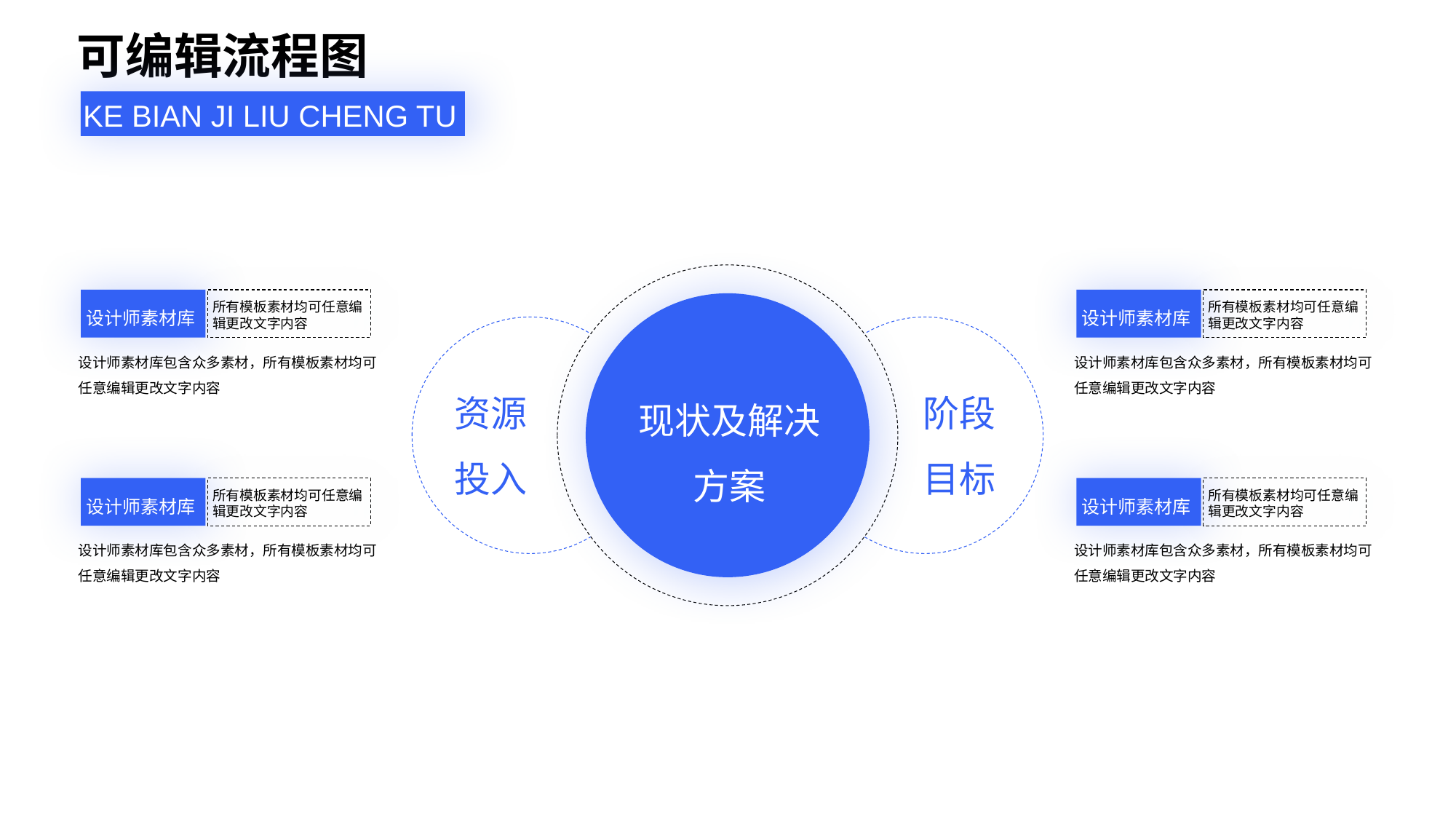

可编辑流程图
KE BIAN JI LIU CHENG TU

设计师素材库
设计师素材库
所有模板素材均可任意编辑更改文字内容
所有模板素材均可任意编辑更改文字内容

设计师素材库包含众多素材，所有模板素材均可任意编辑更改文字内容
设计师素材库包含众多素材，所有模板素材均可任意编辑更改文字内容
资源
投入
阶段
目标
现状及解决方案

设计师素材库
设计师素材库
所有模板素材均可任意编辑更改文字内容
所有模板素材均可任意编辑更改文字内容
设计师素材库包含众多素材，所有模板素材均可任意编辑更改文字内容
设计师素材库包含众多素材，所有模板素材均可任意编辑更改文字内容